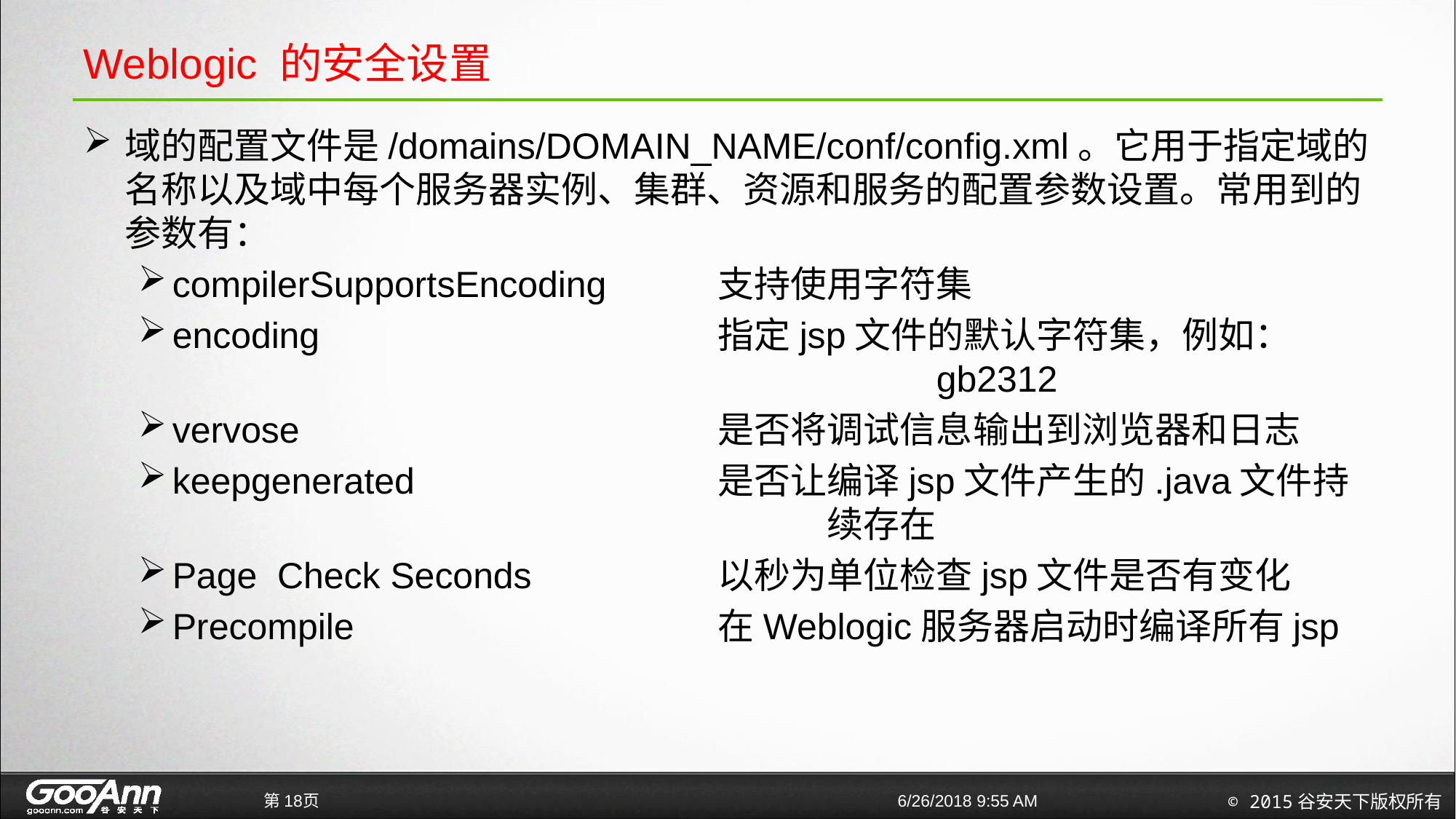

# Weblogic 的安全设置
域的配置文件是/domains/DOMAIN_NAME/conf/config.xml。它用于指定域的名称以及域中每个服务器实例、集群、资源和服务的配置参数设置。常用到的参数有：
compilerSupportsEncoding 	支持使用字符集
encoding 				指定jsp文件的默认字符集，例如：							gb2312
vervose				是否将调试信息输出到浏览器和日志
keepgenerated 			是否让编译jsp文件产生的.java文件持						续存在
Page  Check Seconds 		以秒为单位检查jsp文件是否有变化
Precompile 				在Weblogic服务器启动时编译所有jsp